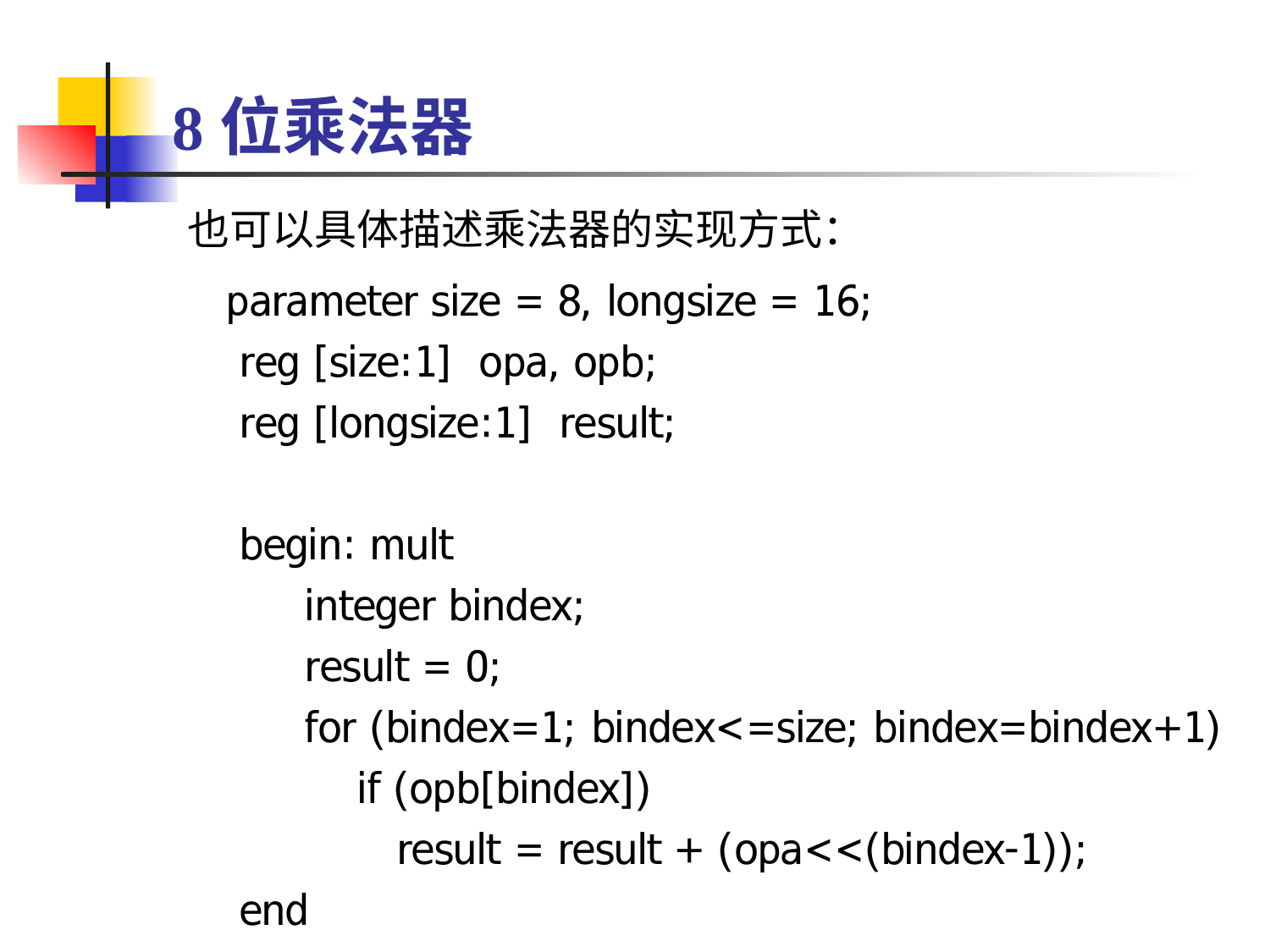

# 8位乘法器
也可以具体描述乘法器的实现方式：
   parameter size = 8, longsize = 16;
    reg [size:1]  opa, opb;
    reg [longsize:1]  result;

    begin: mult
         integer bindex;
         result = 0;
         for (bindex=1; bindex<=size; bindex=bindex+1)
             if (opb[bindex])
                result = result + (opa<<(bindex-1));
    end